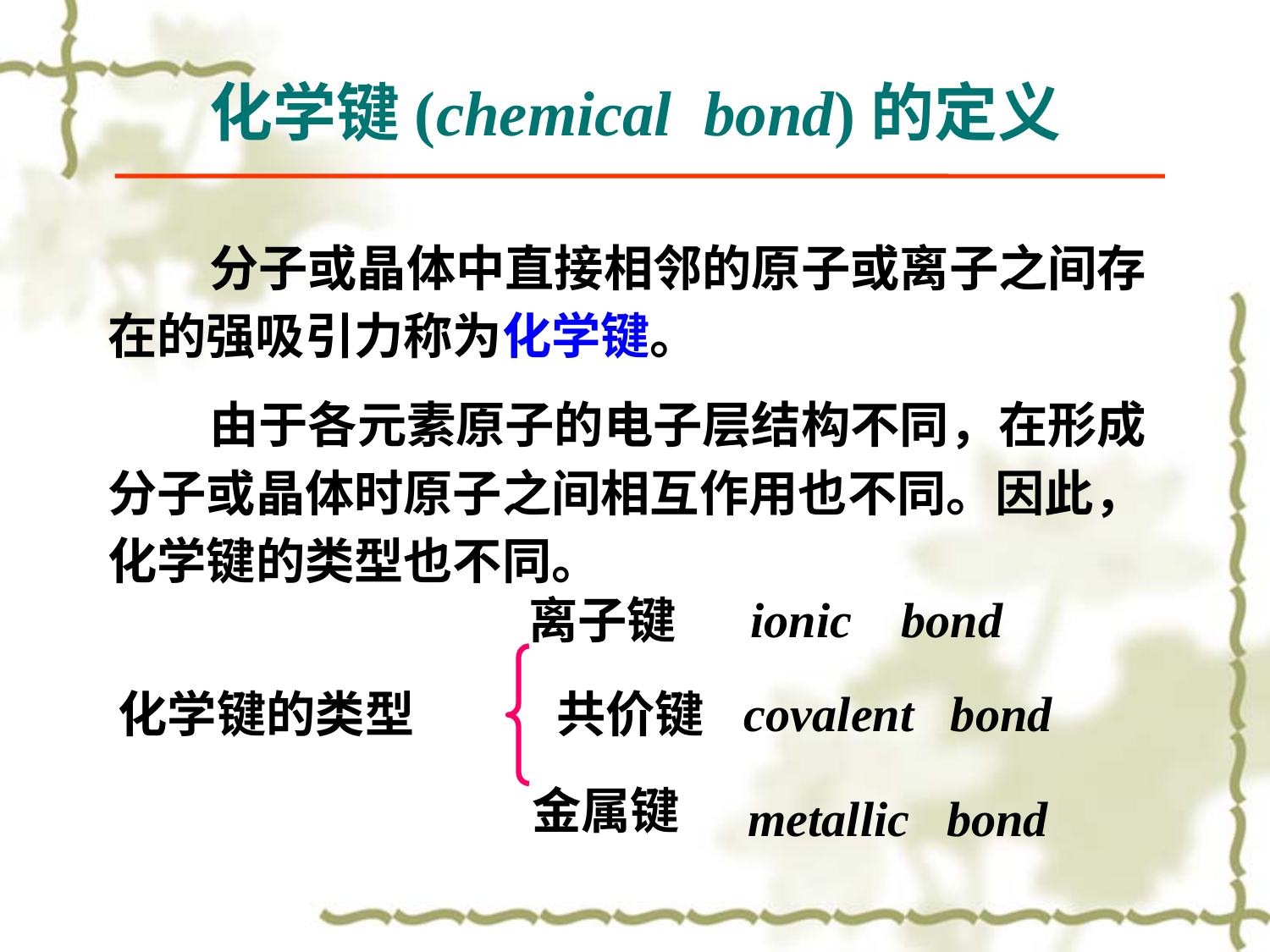

化学键(chemical  bond)的定义

        分子或晶体中直接相邻的原子或离子之间存在的强吸引力称为化学键。
        由于各元素原子的电子层结构不同，在形成分子或晶体时原子之间相互作用也不同。因此，化学键的类型也不同。
ionic    bond
                                          离子键
化学键的类型           共价键
                               金属键

covalent   bond
metallic   bond